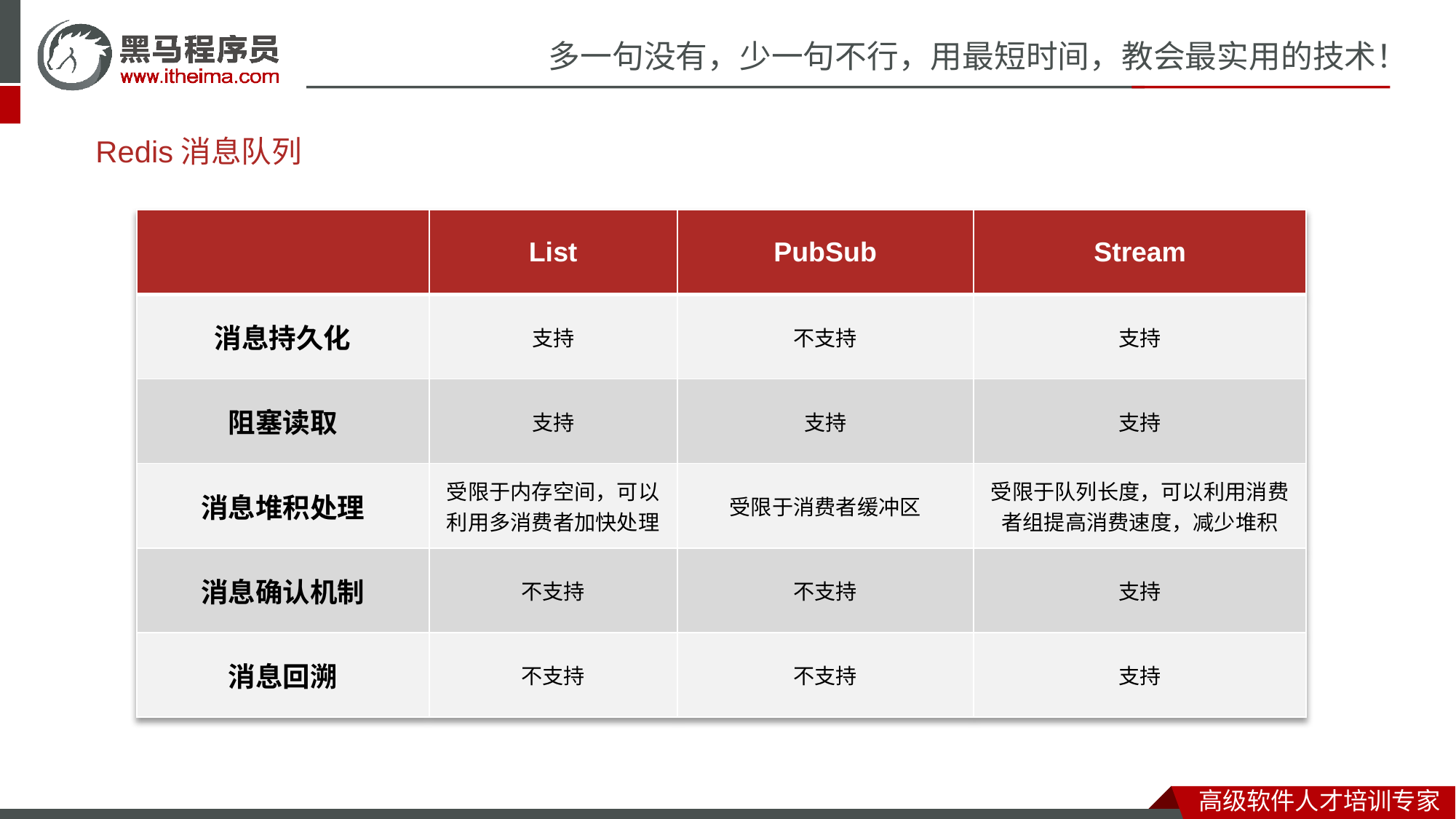

# Redis消息队列
|  | List | PubSub | Stream |
| --- | --- | --- | --- |
| 消息持久化 | 支持 | 不支持 | 支持 |
| 阻塞读取 | 支持 | 支持 | 支持 |
| 消息堆积处理 | 受限于内存空间，可以利用多消费者加快处理 | 受限于消费者缓冲区 | 受限于队列长度，可以利用消费者组提高消费速度，减少堆积 |
| 消息确认机制 | 不支持 | 不支持 | 支持 |
| 消息回溯 | 不支持 | 不支持 | 支持 |